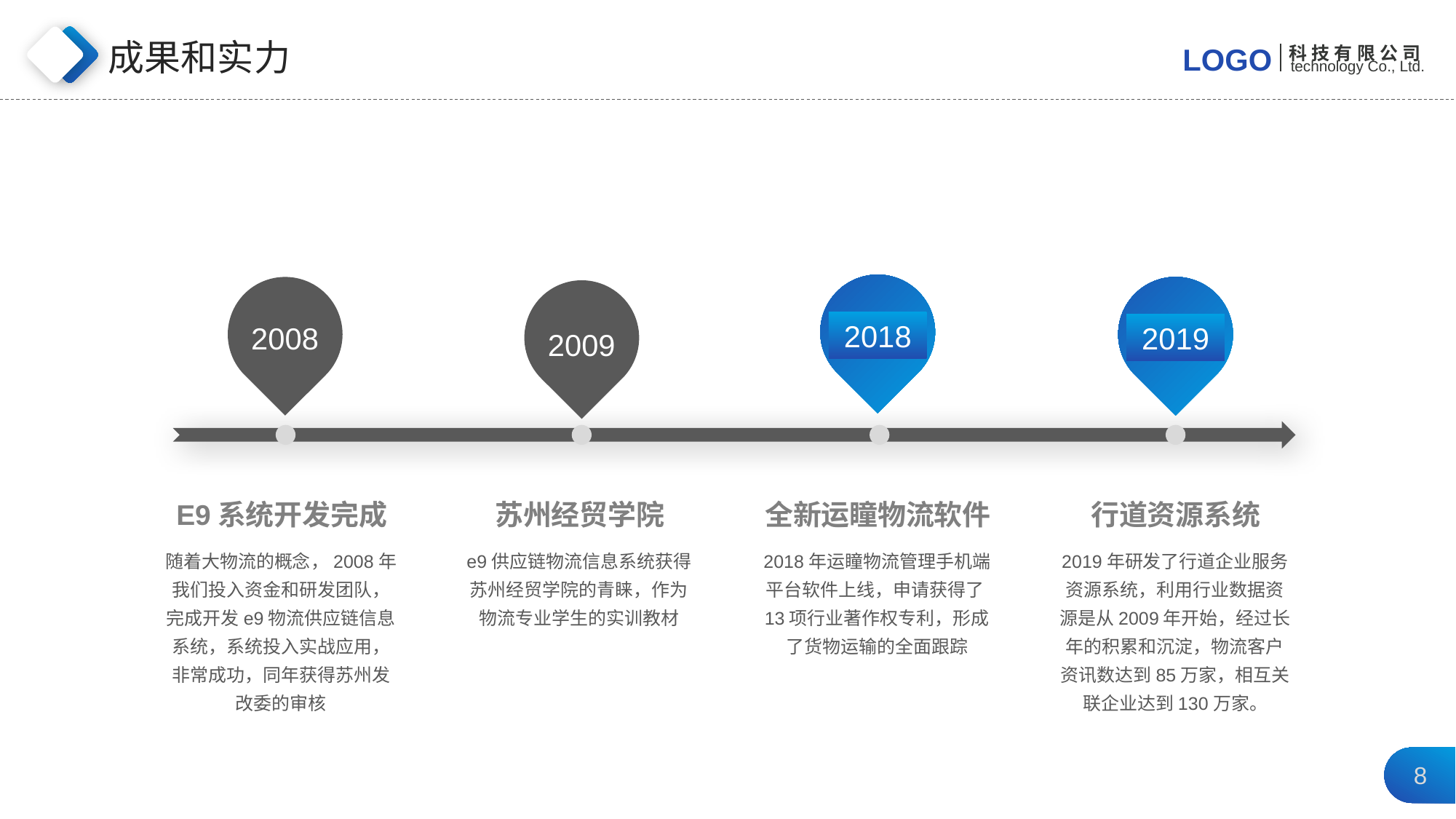

成果和实力

2018

2008

2019

2009

E9系统开发完成
苏州经贸学院
全新运瞳物流软件
行道资源系统
2018年运瞳物流管理手机端平台软件上线，申请获得了13项行业著作权专利，形成了货物运输的全面跟踪
随着大物流的概念，2008年我们投入资金和研发团队，完成开发e9物流供应链信息系统，系统投入实战应用，非常成功，同年获得苏州发改委的审核
e9供应链物流信息系统获得苏州经贸学院的青睐，作为物流专业学生的实训教材
2019年研发了行道企业服务资源系统，利用行业数据资源是从2009年开始，经过长年的积累和沉淀，物流客户资讯数达到85万家，相互关联企业达到130万家。